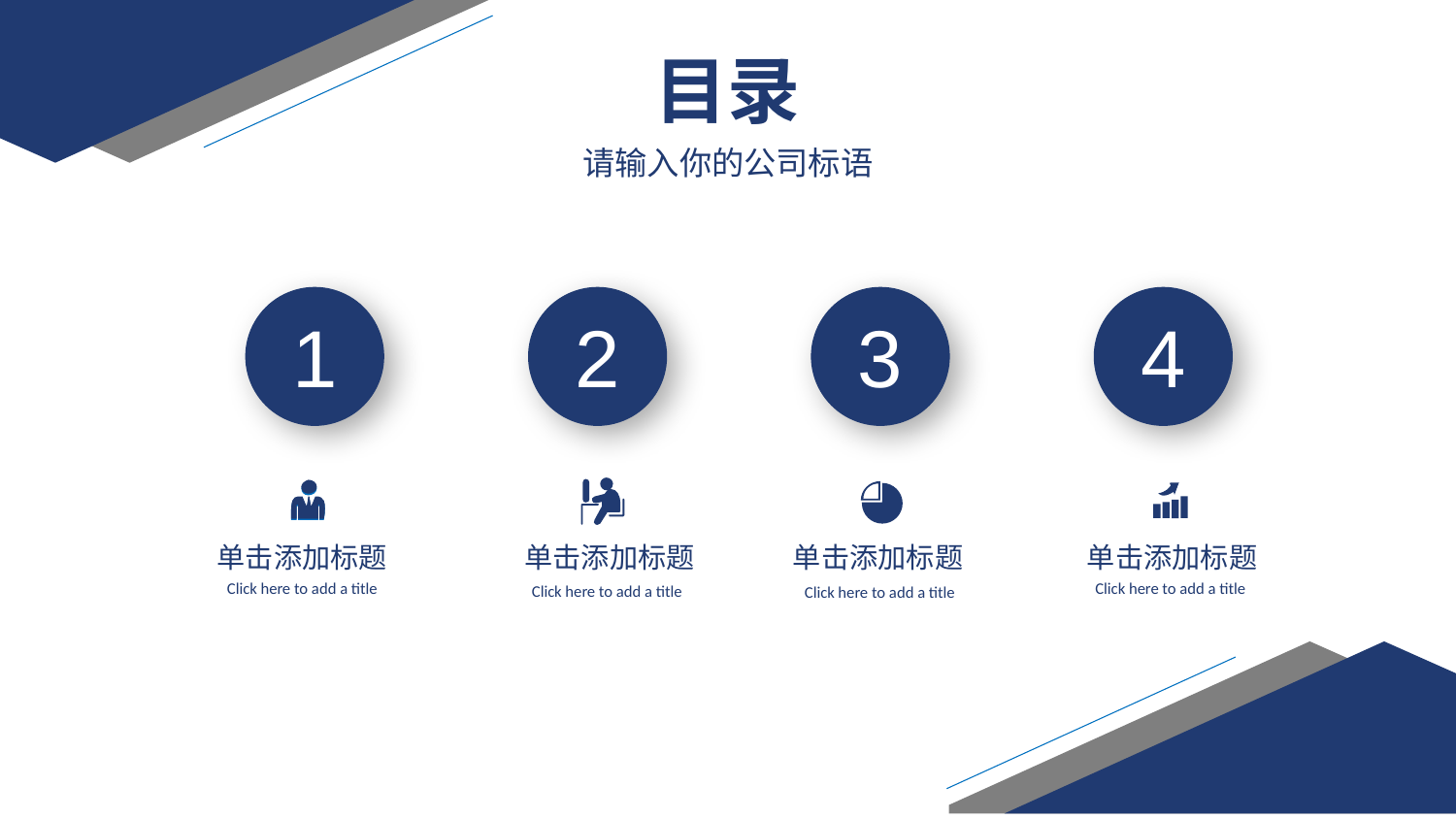

目录
目  录
请输入你的公司标语

1

2

3

4

单击添加标题

Click here to add a title

单击添加标题

Click here to add a title

单击添加标题

Click here to add a title

单击添加标题

Click here to add a title